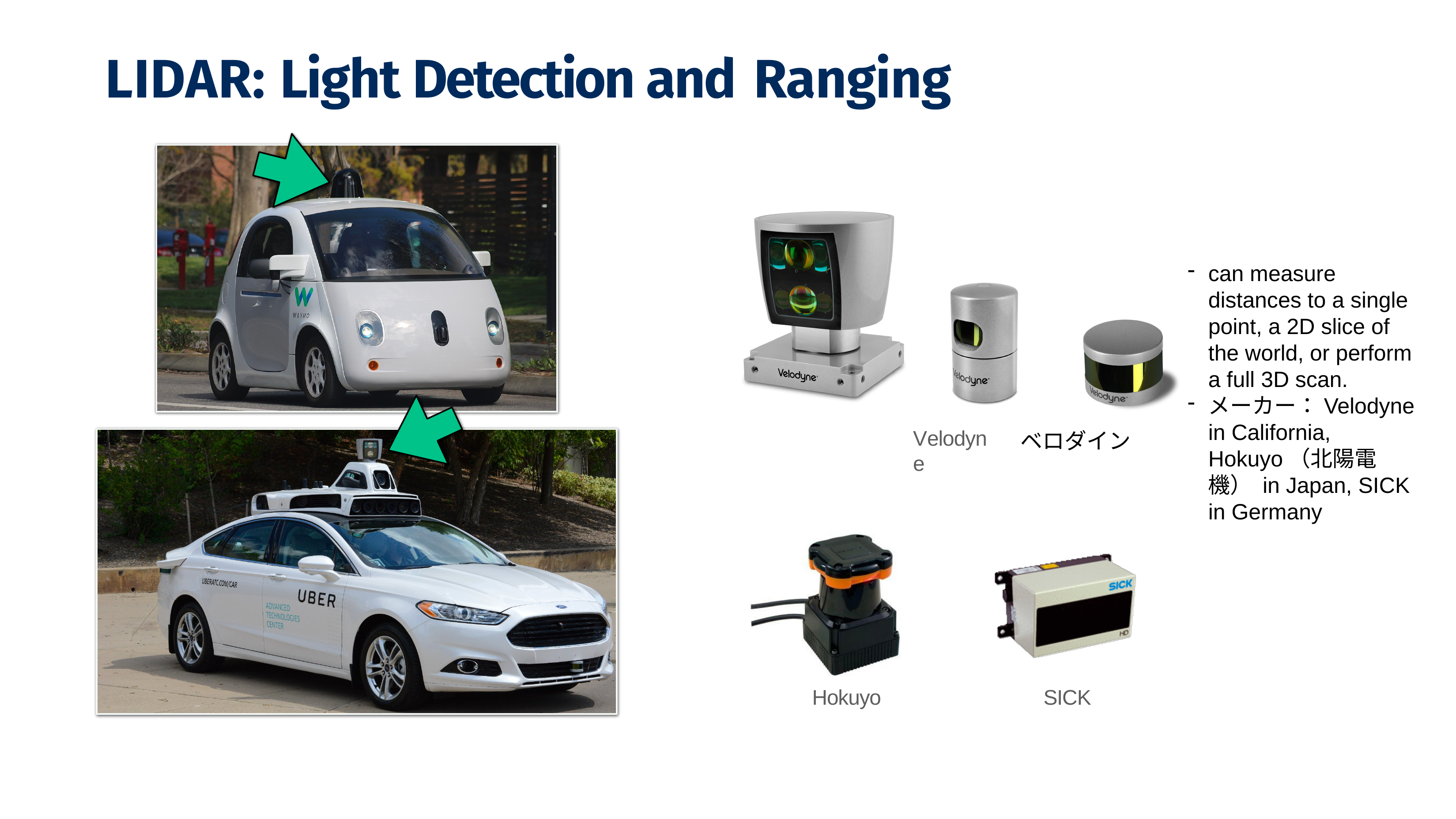

# LIDAR: Light Detection and Ranging

can measure distances to a single point, a 2D slice of the world, or perform a full 3D scan.
メーカー：Velodyne in California, Hokuyo（北陽電機） in Japan, SICK in Germany

Velodyne
ベロダイン

Hokuyo
SICK